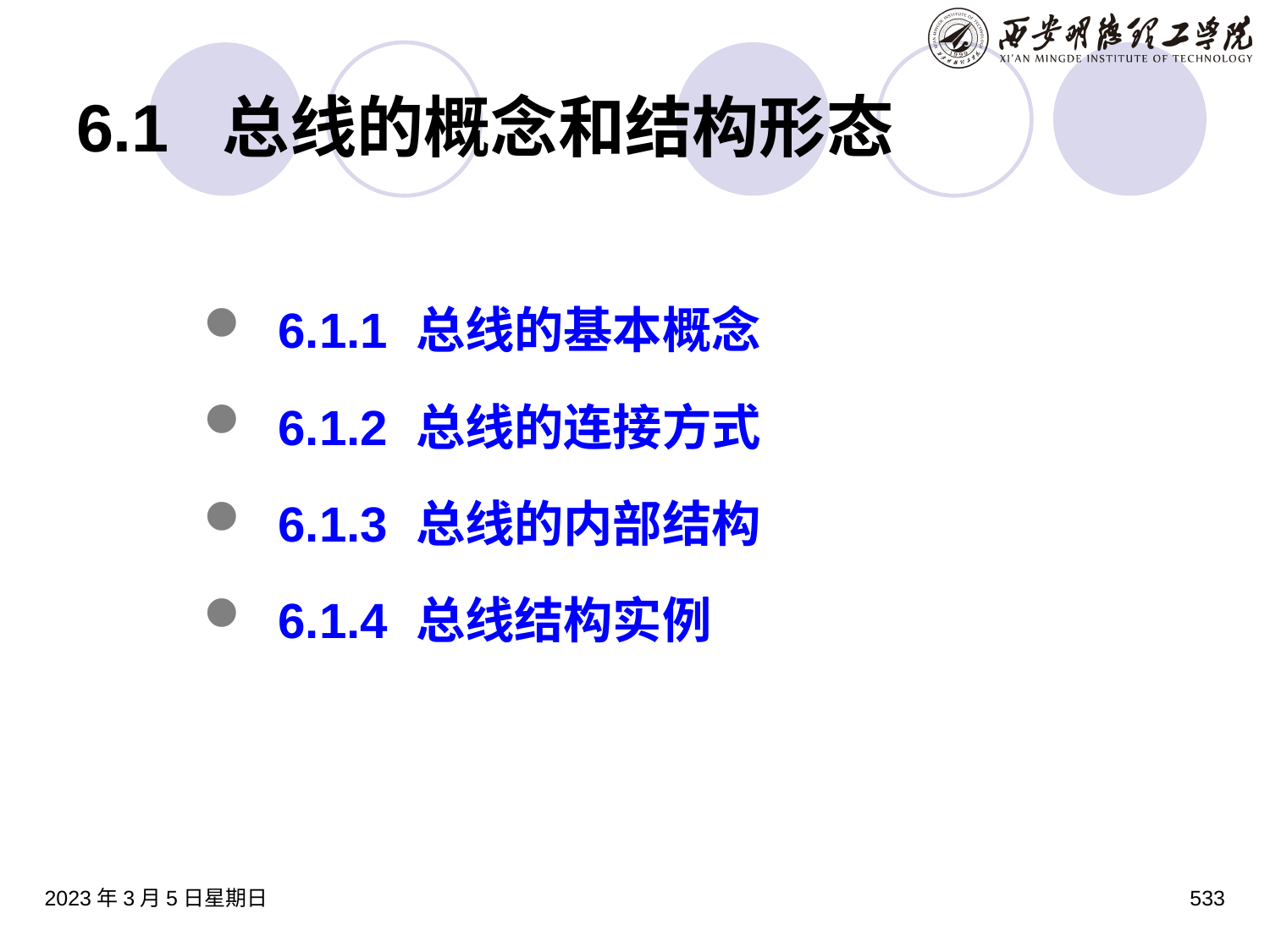

# 6.1  总线的概念和结构形态
6.1.1	总线的基本概念
6.1.2	总线的连接方式
6.1.3	总线的内部结构
6.1.4	总线结构实例
2023年3月5日星期日
533